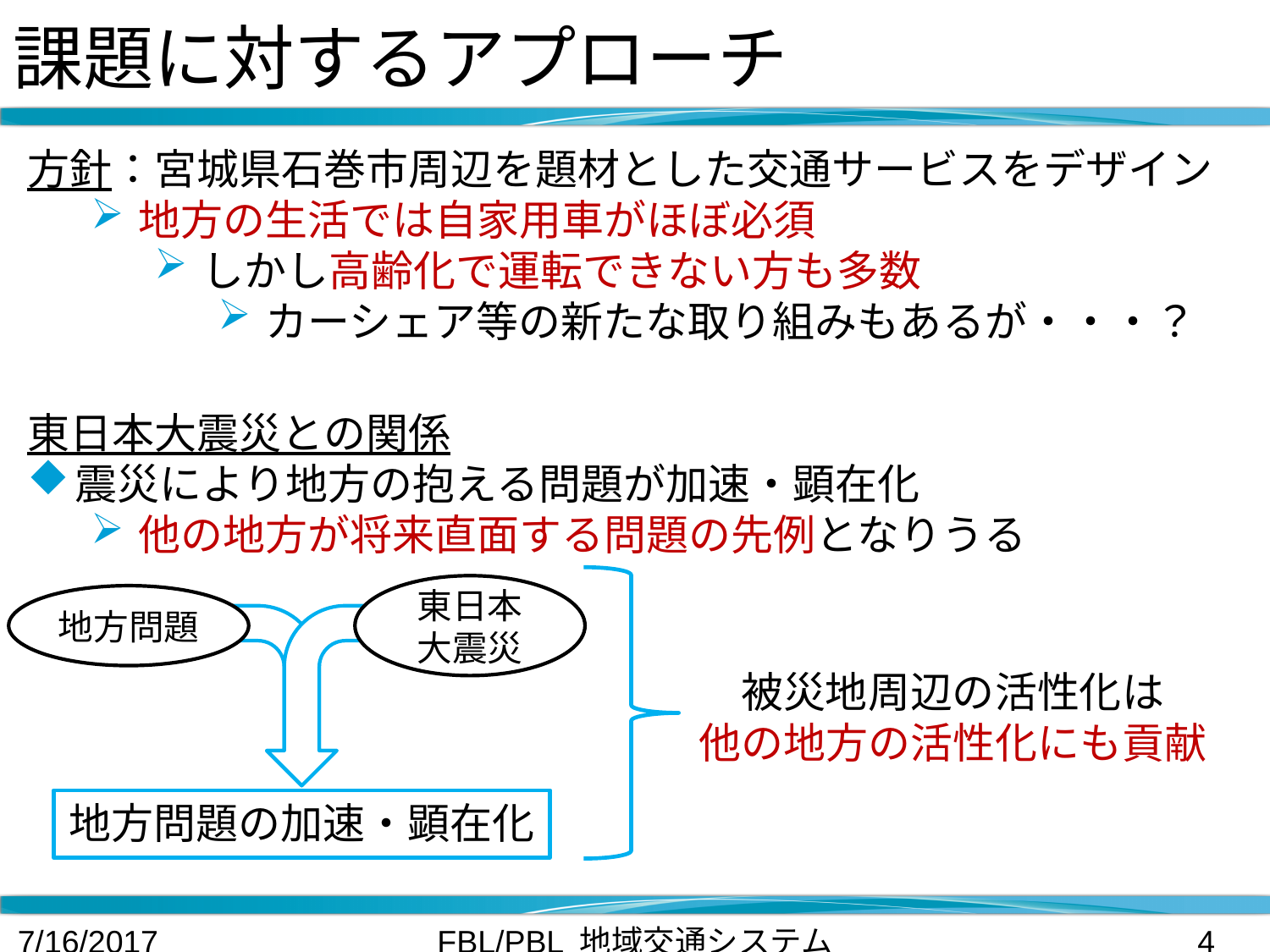

# 課題に対するアプローチ
方針：宮城県石巻市周辺を題材とした交通サービスをデザイン
地方の生活では自家用車がほぼ必須
しかし高齢化で運転できない方も多数
カーシェア等の新たな取り組みもあるが・・・？
東日本大震災との関係
震災により地方の抱える問題が加速・顕在化
他の地方が将来直面する問題の先例となりうる

東日本
大震災
地方問題

地方問題の加速・顕在化

被災地周辺の活性化は
他の地方の活性化にも貢献
7/16/2017
FBL/PBL 地域交通システム
4